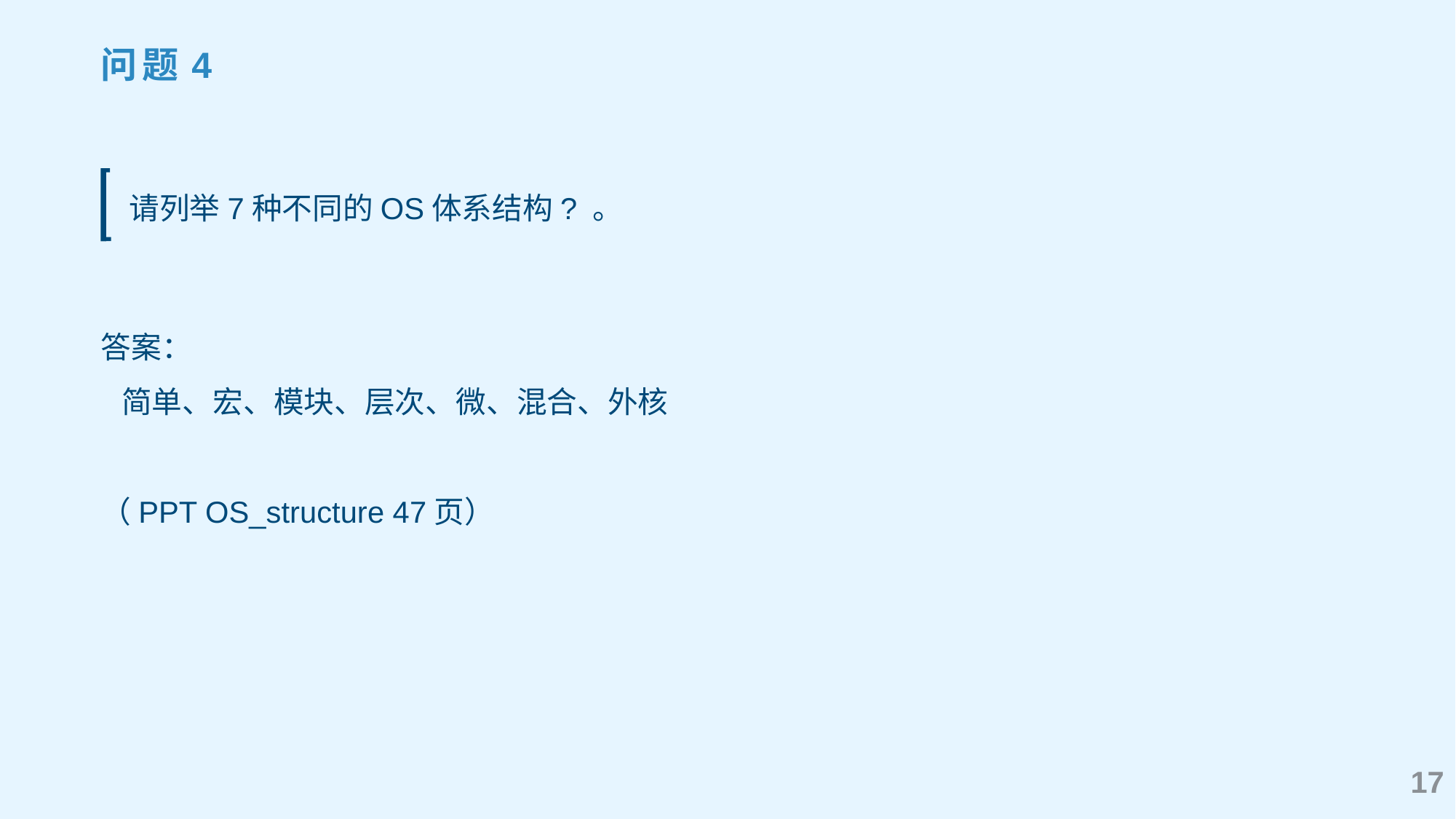

问题4

请列举7种不同的OS体系结构? 。
答案：
  简单、宏、模块、层次、微、混合、外核

（PPT OS_structure 47页）

17